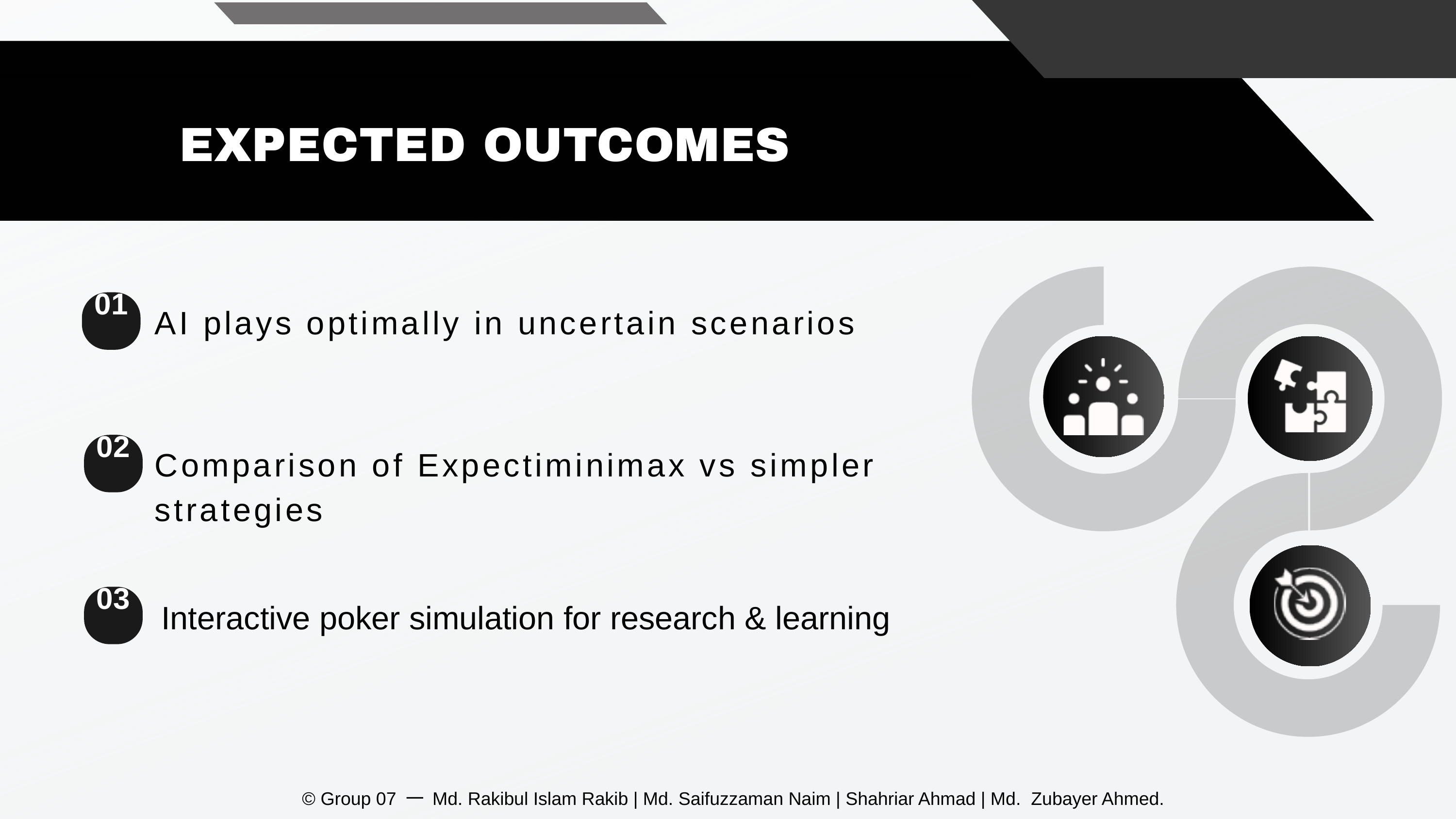

EXPECTED OUTCOMES

01
AI plays optimally in uncertain scenarios

02
Comparison of Expectiminimax vs simpler strategies

03
Interactive poker simulation for research & learning
©️ Group 07 一 Md. Rakibul Islam Rakib | Md. Saifuzzaman Naim | Shahriar Ahmad | Md.  Zubayer Ahmed.